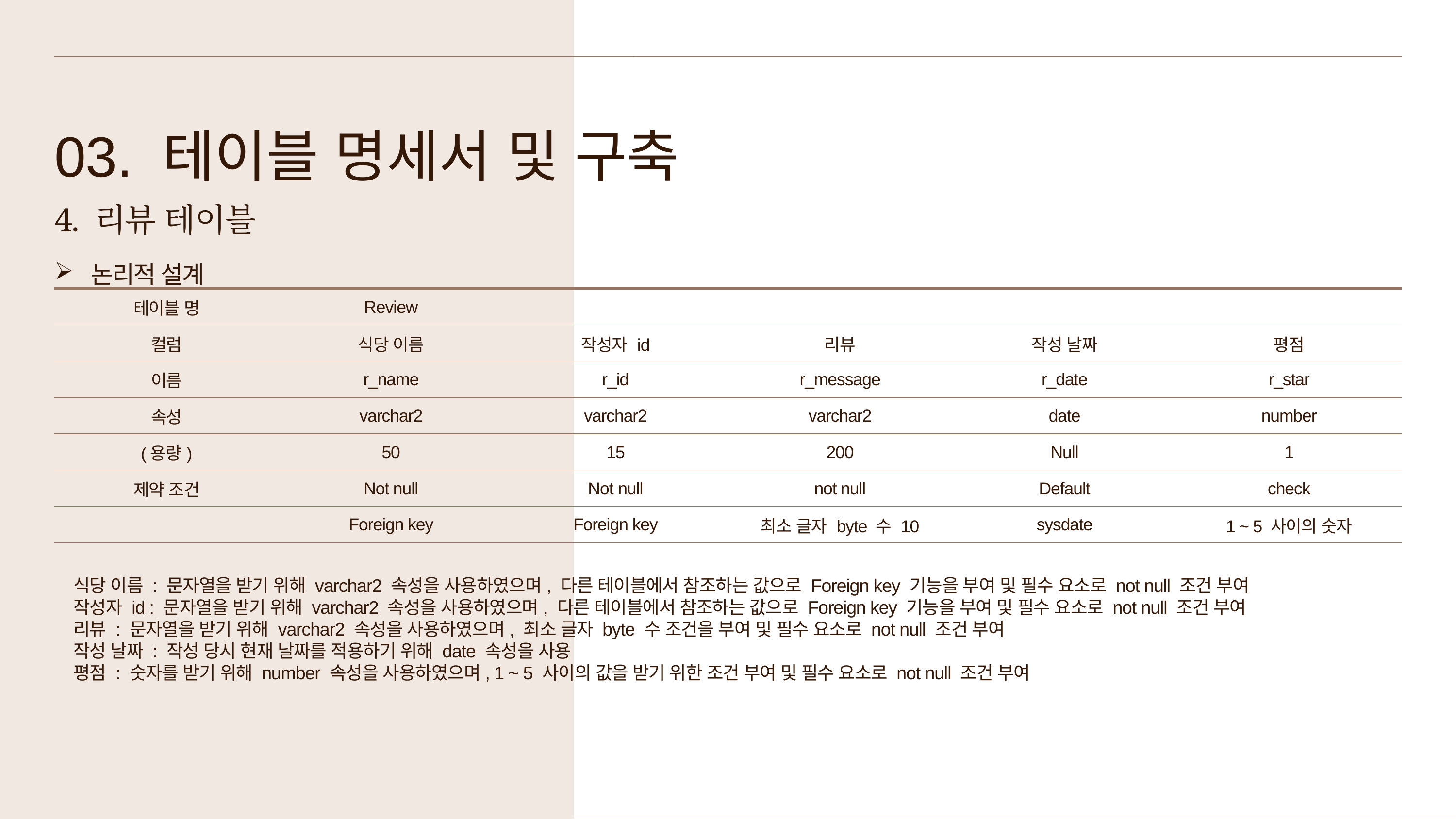

03. 테이블 명세서 및 구축
4. 리뷰 테이블
논리적 설계
| 테이블 명 | Review |  |  |  |  |
| --- | --- | --- | --- | --- | --- |
| 컬럼 | 식당 이름 | 작성자 id | 리뷰 | 작성 날짜 | 평점 |
| 이름 | r\_name | r\_id | r\_message | r\_date | r\_star |
| 속성 | varchar2 | varchar2 | varchar2 | date | number |
| (용량) | 50 | 15 | 200 | Null | 1 |
| 제약 조건 | Not null | Not null | not null | Default | check |
|  | Foreign key | Foreign key | 최소 글자 byte 수 10 | sysdate | 1 ~ 5 사이의 숫자 |
식당 이름 : 문자열을 받기 위해 varchar2 속성을 사용하였으며, 다른 테이블에서 참조하는 값으로 Foreign key 기능을 부여 및 필수 요소로 not null 조건 부여
작성자 id : 문자열을 받기 위해 varchar2 속성을 사용하였으며, 다른 테이블에서 참조하는 값으로 Foreign key 기능을 부여 및 필수 요소로 not null 조건 부여
리뷰 : 문자열을 받기 위해 varchar2 속성을 사용하였으며, 최소 글자 byte 수 조건을 부여 및 필수 요소로 not null 조건 부여
작성 날짜 : 작성 당시 현재 날짜를 적용하기 위해 date 속성을 사용
평점 : 숫자를 받기 위해 number 속성을 사용하였으며, 1 ~ 5 사이의 값을 받기 위한 조건 부여 및 필수 요소로 not null 조건 부여